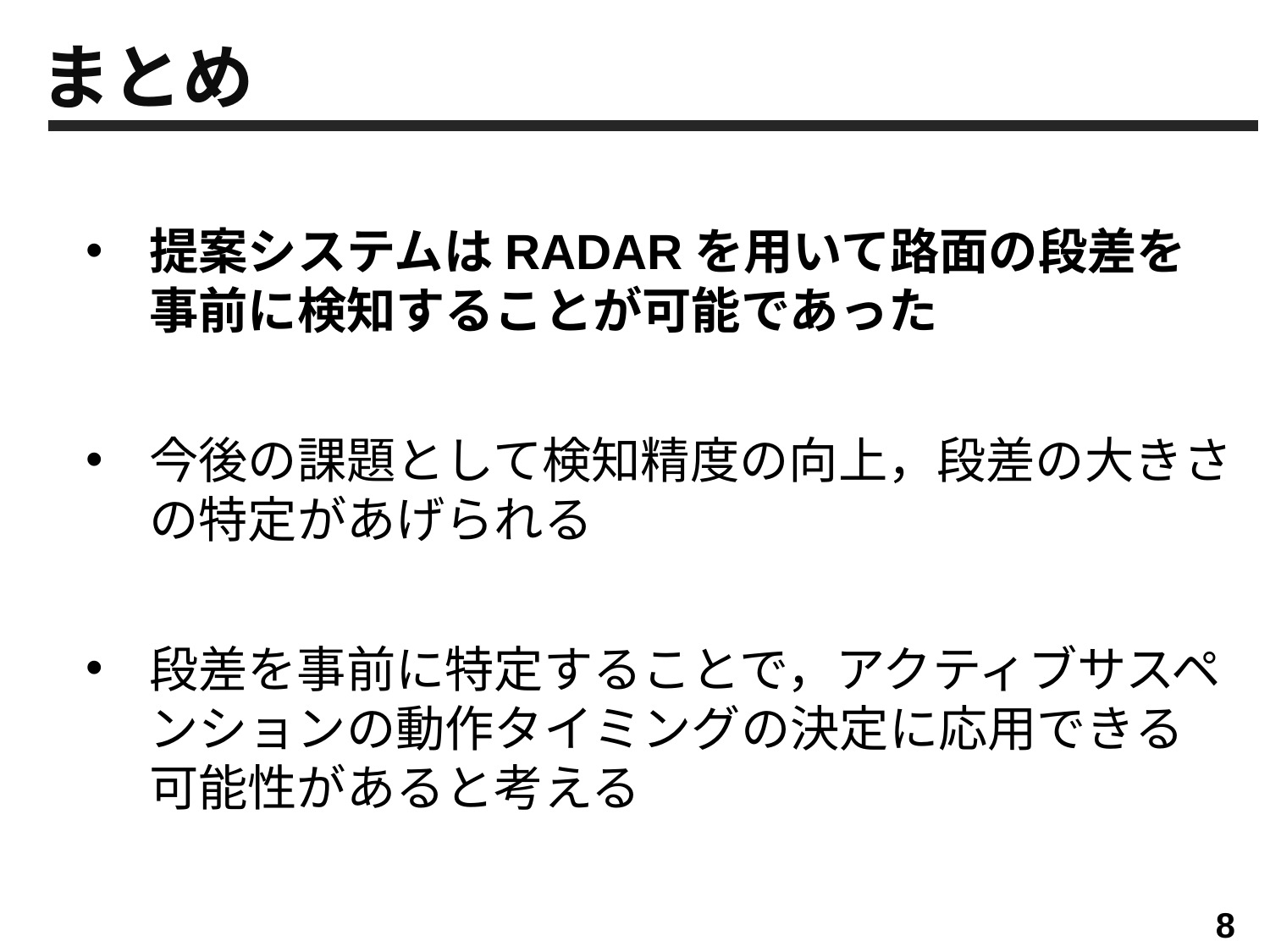

まとめ
提案システムはRADARを用いて路面の段差を事前に検知することが可能であった
今後の課題として検知精度の向上，段差の大きさの特定があげられる
段差を事前に特定することで，アクティブサスペンションの動作タイミングの決定に応用できる可能性があると考える
8